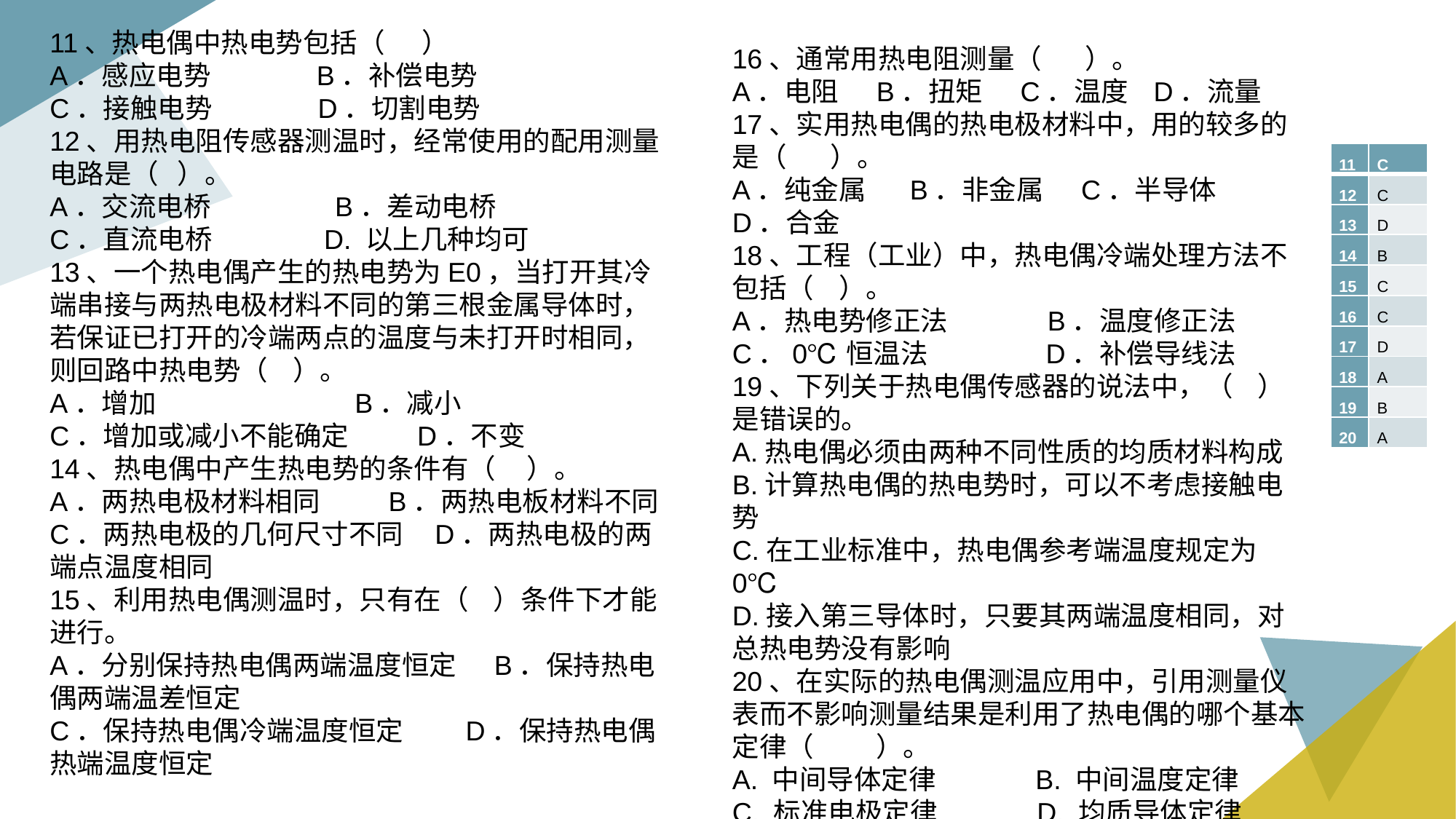

11、热电偶中热电势包括（      ）
A．感应电势                B．补偿电势
C．接触电势                D．切割电势
12、用热电阻传感器测温时，经常使用的配用测量电路是（   ）。
A．交流电桥                   B．差动电桥
C．直流电桥                 D. 以上几种均可
13、一个热电偶产生的热电势为E0，当打开其冷端串接与两热电极材料不同的第三根金属导体时，若保证已打开的冷端两点的温度与未打开时相同，则回路中热电势（    ）。
A．增加                               B．减小
C．增加或减小不能确定          D．不变
14、热电偶中产生热电势的条件有（     ）。
A．两热电极材料相同          B．两热电板材料不同
C．两热电极的几何尺寸不同    D．两热电极的两端点温度相同
15、利用热电偶测温时，只有在（    ）条件下才能进行。
A．分别保持热电偶两端温度恒定     B．保持热电偶两端温差恒定
C．保持热电偶冷端温度恒定         D．保持热电偶热端温度恒定
16、通常用热电阻测量（       ）。
A．电阻     B．扭矩     C．温度   D．流量
17、实用热电偶的热电极材料中，用的较多的是（       ）。
A．纯金属      B．非金属     C．半导体      D．合金
18、工程（工业）中，热电偶冷端处理方法不包括（    ）。
A．热电势修正法               B．温度修正法
C．0℃恒温法                  D．补偿导线法
19、下列关于热电偶传感器的说法中，（    ）是错误的。
A.热电偶必须由两种不同性质的均质材料构成
B.计算热电偶的热电势时，可以不考虑接触电势
C.在工业标准中，热电偶参考端温度规定为0℃
D.接入第三导体时，只要其两端温度相同，对总热电势没有影响
20、在实际的热电偶测温应用中，引用测量仪表而不影响测量结果是利用了热电偶的哪个基本定律（          ）。
A. 中间导体定律               B. 中间温度定律
C. 标准电极定律               D. 均质导体定律
| 11 | C |
| --- | --- |
| 12 | C |
| 13 | D |
| 14 | B |
| 15 | C |
| 16 | C |
| 17 | D |
| 18 | A |
| 19 | B |
| 20 | A |